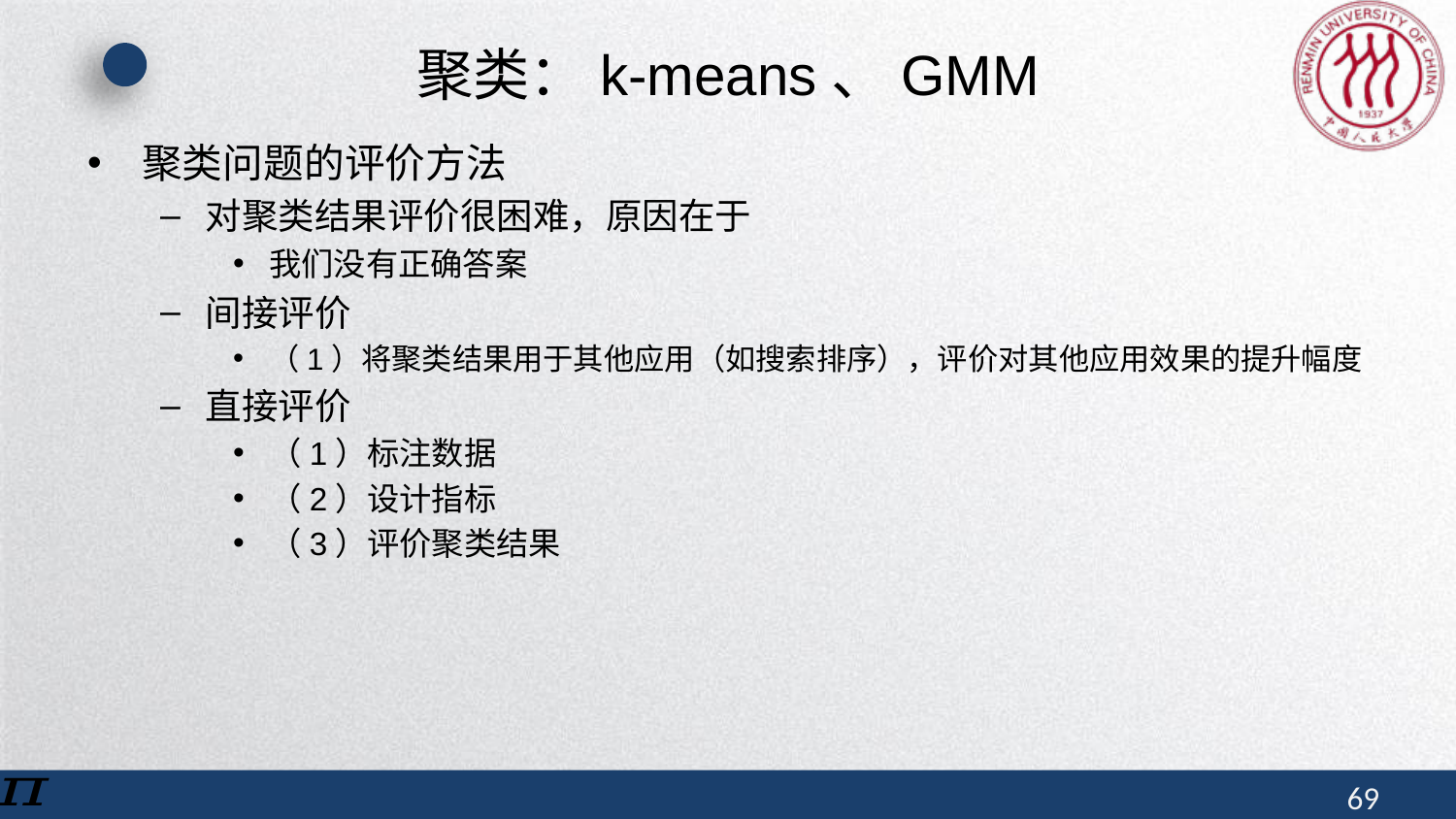

# 聚类：k-means、GMM
聚类问题的评价方法
对聚类结果评价很困难，原因在于
我们没有正确答案
间接评价
（1）将聚类结果用于其他应用（如搜索排序），评价对其他应用效果的提升幅度
直接评价
（1）标注数据
（2）设计指标
（3）评价聚类结果